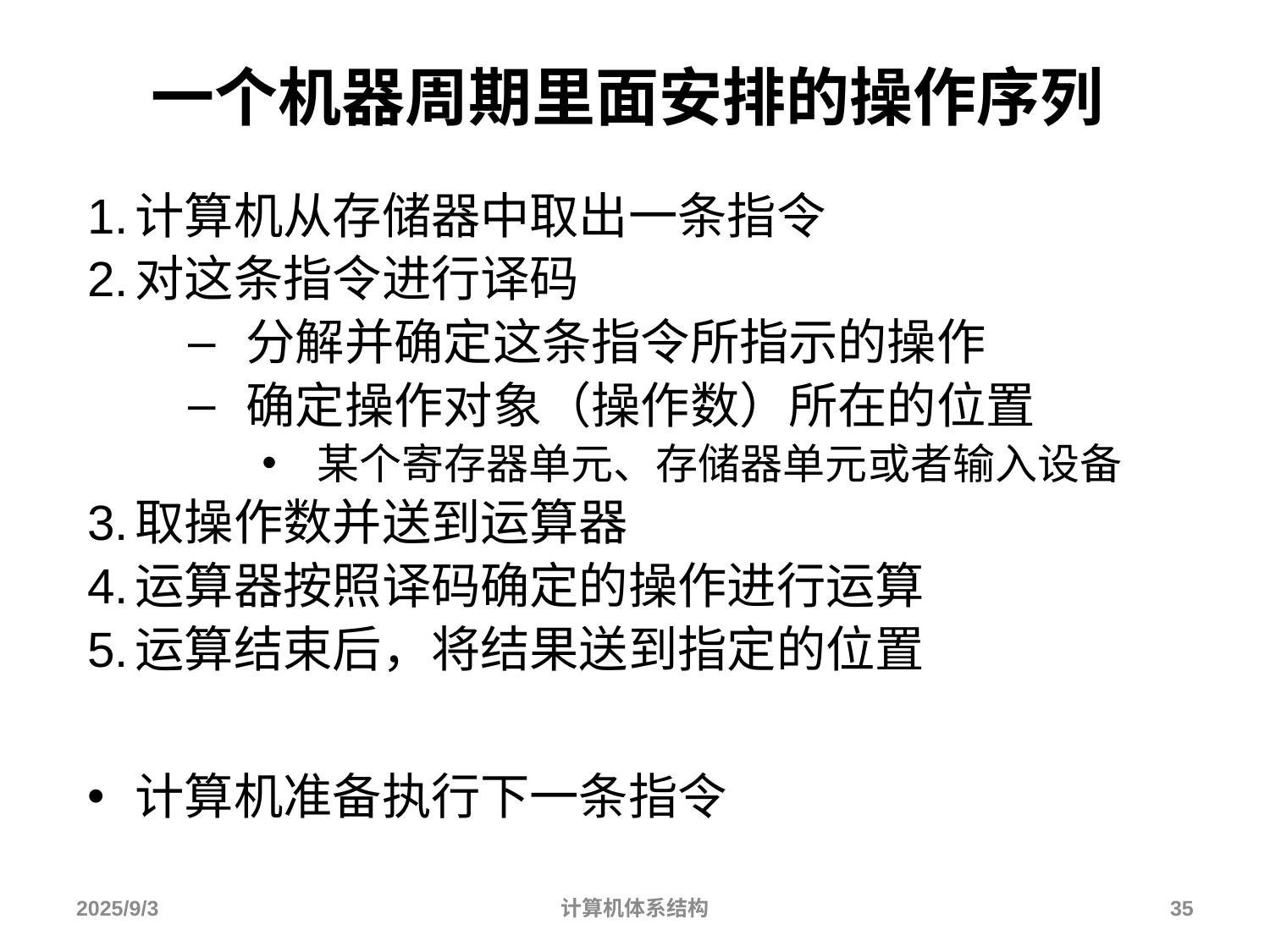

一个机器周期里面安排的操作序列
计算机从存储器中取出一条指令
对这条指令进行译码
分解并确定这条指令所指示的操作
确定操作对象（操作数）所在的位置
某个寄存器单元、存储器单元或者输入设备
取操作数并送到运算器
运算器按照译码确定的操作进行运算
运算结束后，将结果送到指定的位置

计算机准备执行下一条指令
2025/9/3
计算机体系结构
35